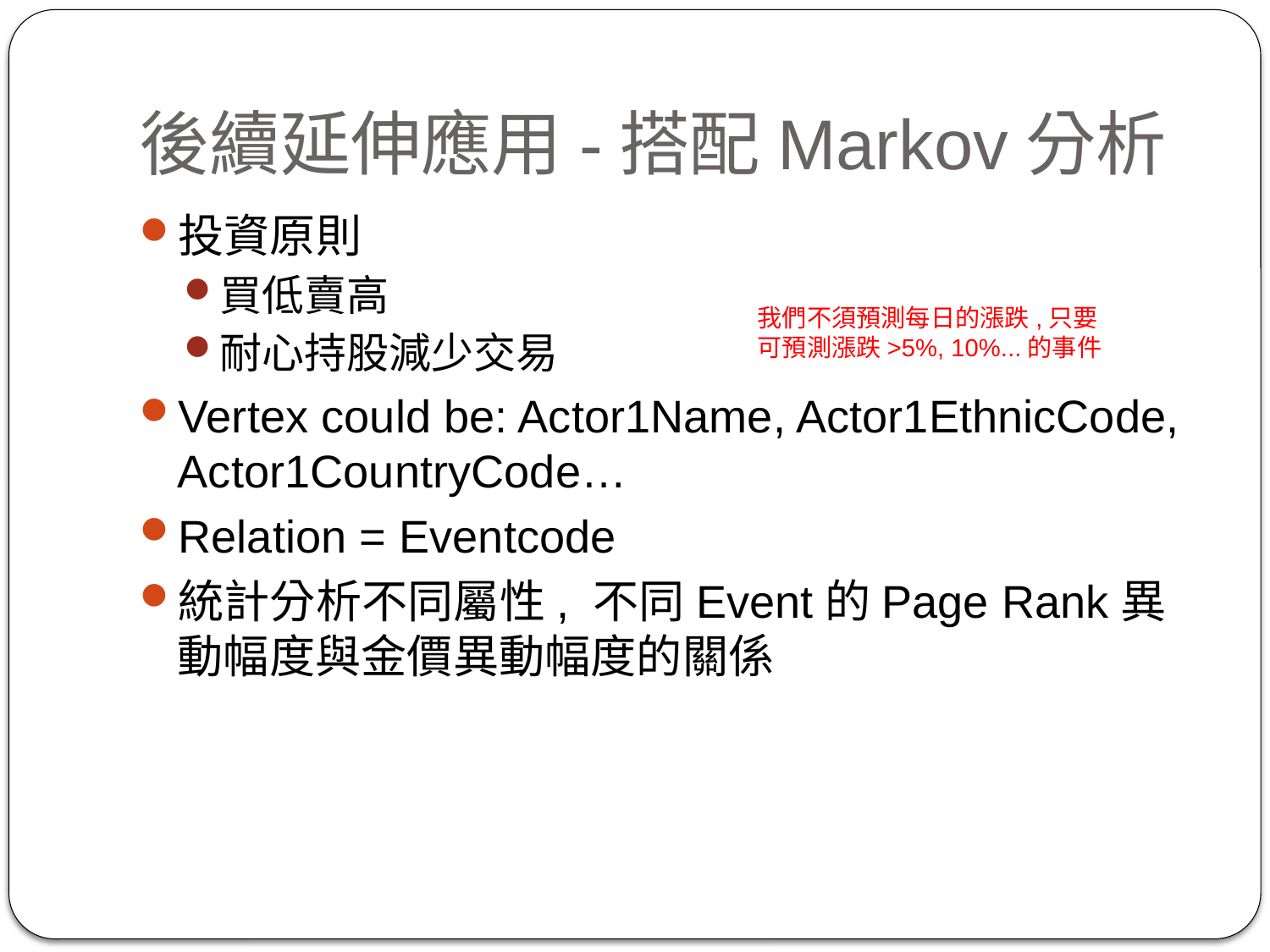

# 後續延伸應用-搭配Markov分析
投資原則
買低賣高
耐心持股減少交易
Vertex could be: Actor1Name, Actor1EthnicCode, Actor1CountryCode…
Relation = Eventcode
統計分析不同屬性, 不同Event的Page Rank異動幅度與金價異動幅度的關係

我們不須預測每日的漲跌,只要可預測漲跌>5%, 10%...的事件